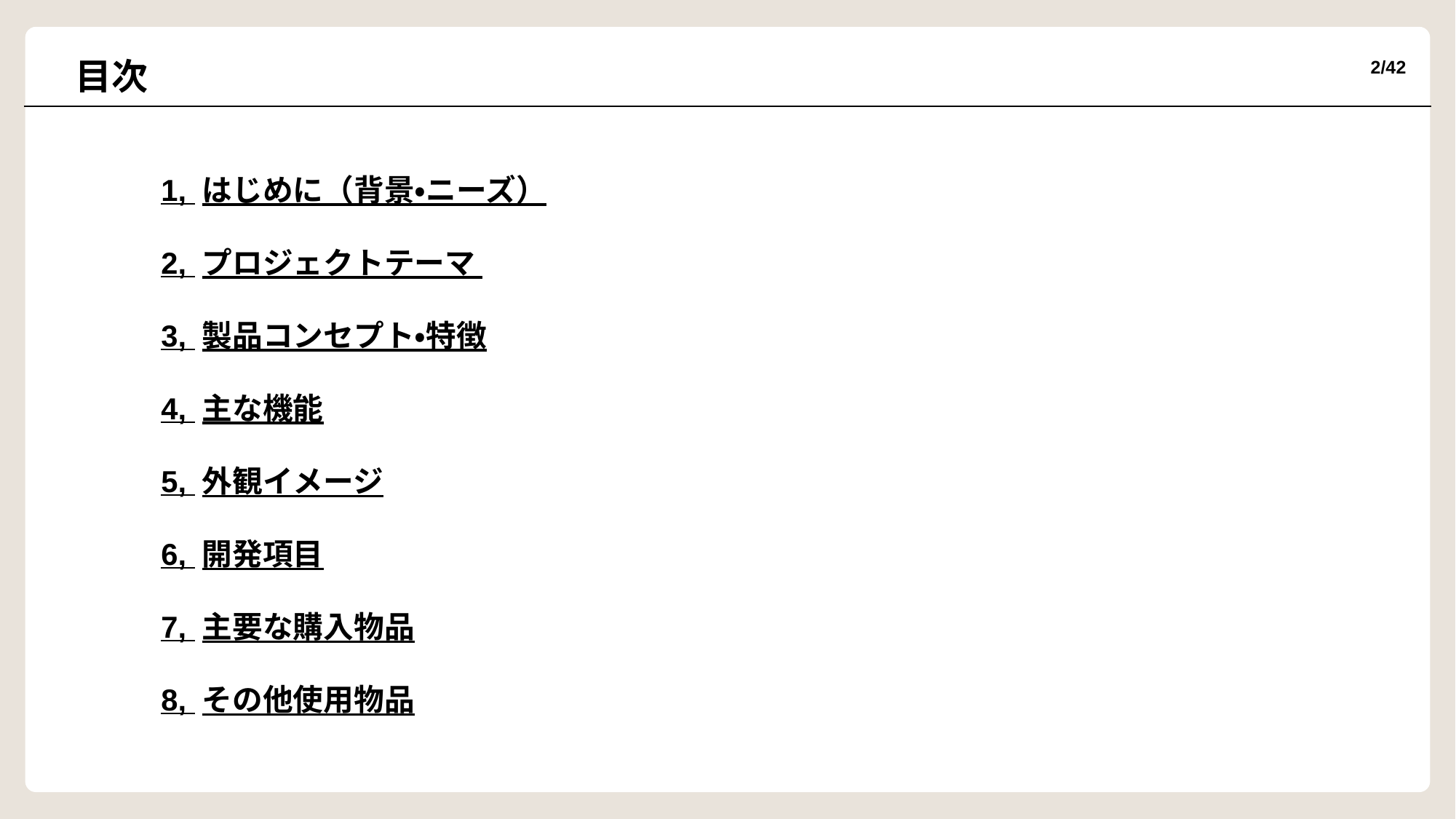

2/42
# 目次
1, はじめに（背景・ニーズ）
2, プロジェクトテーマ
3, 製品コンセプト・特徴
4, 主な機能
5, 外観イメージ
6, 開発項目
7, 主要な購入物品
8, その他使用物品